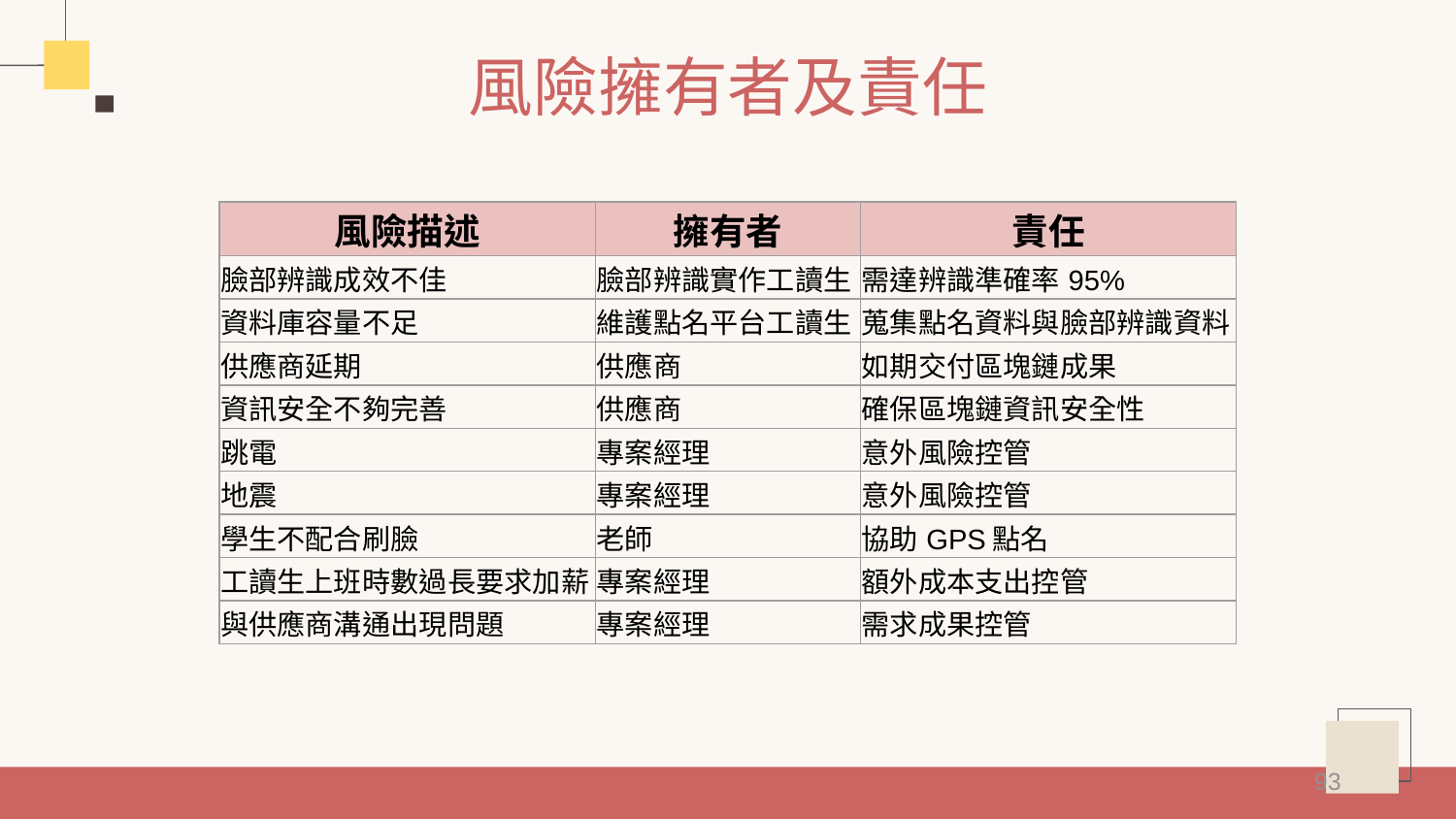

# 風險擁有者及責任
| 風險描述 | 擁有者 | 責任 |
| --- | --- | --- |
| 臉部辨識成效不佳 | 臉部辨識實作工讀生 | 需達辨識準確率95% |
| 資料庫容量不足 | 維護點名平台工讀生 | 蒐集點名資料與臉部辨識資料 |
| 供應商延期 | 供應商 | 如期交付區塊鏈成果 |
| 資訊安全不夠完善 | 供應商 | 確保區塊鏈資訊安全性 |
| 跳電 | 專案經理 | 意外風險控管 |
| 地震 | 專案經理 | 意外風險控管 |
| 學生不配合刷臉 | 老師 | 協助GPS點名 |
| 工讀生上班時數過長要求加薪 | 專案經理 | 額外成本支出控管 |
| 與供應商溝通出現問題 | 專案經理 | 需求成果控管 |
93